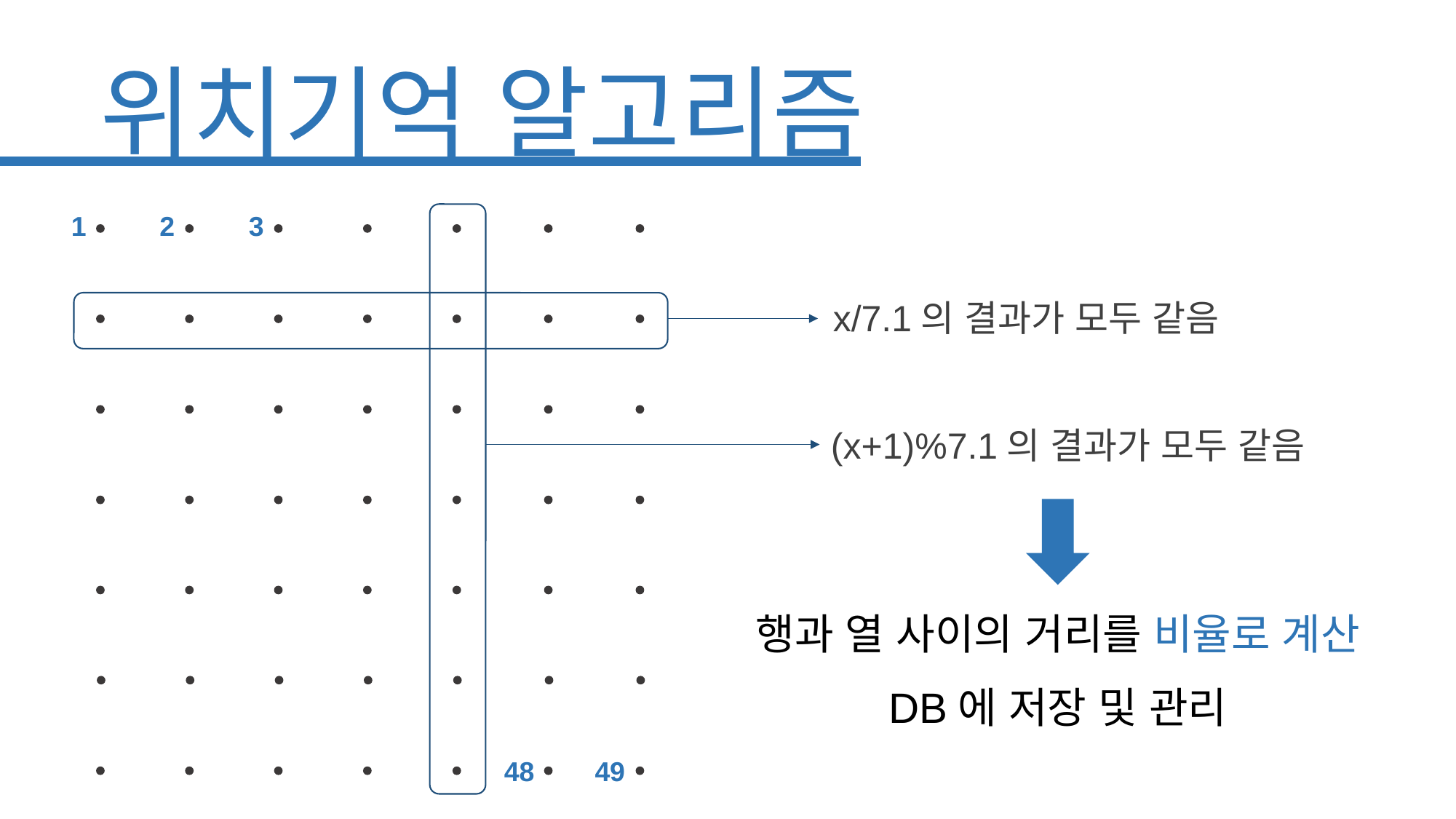

위치기억 알고리즘
1
2
3

x/7.1의 결과가 모두 같음

(x+1)%7.1의 결과가 모두 같음

행과 열 사이의 거리를 비율로 계산
DB에 저장 및 관리

48
49